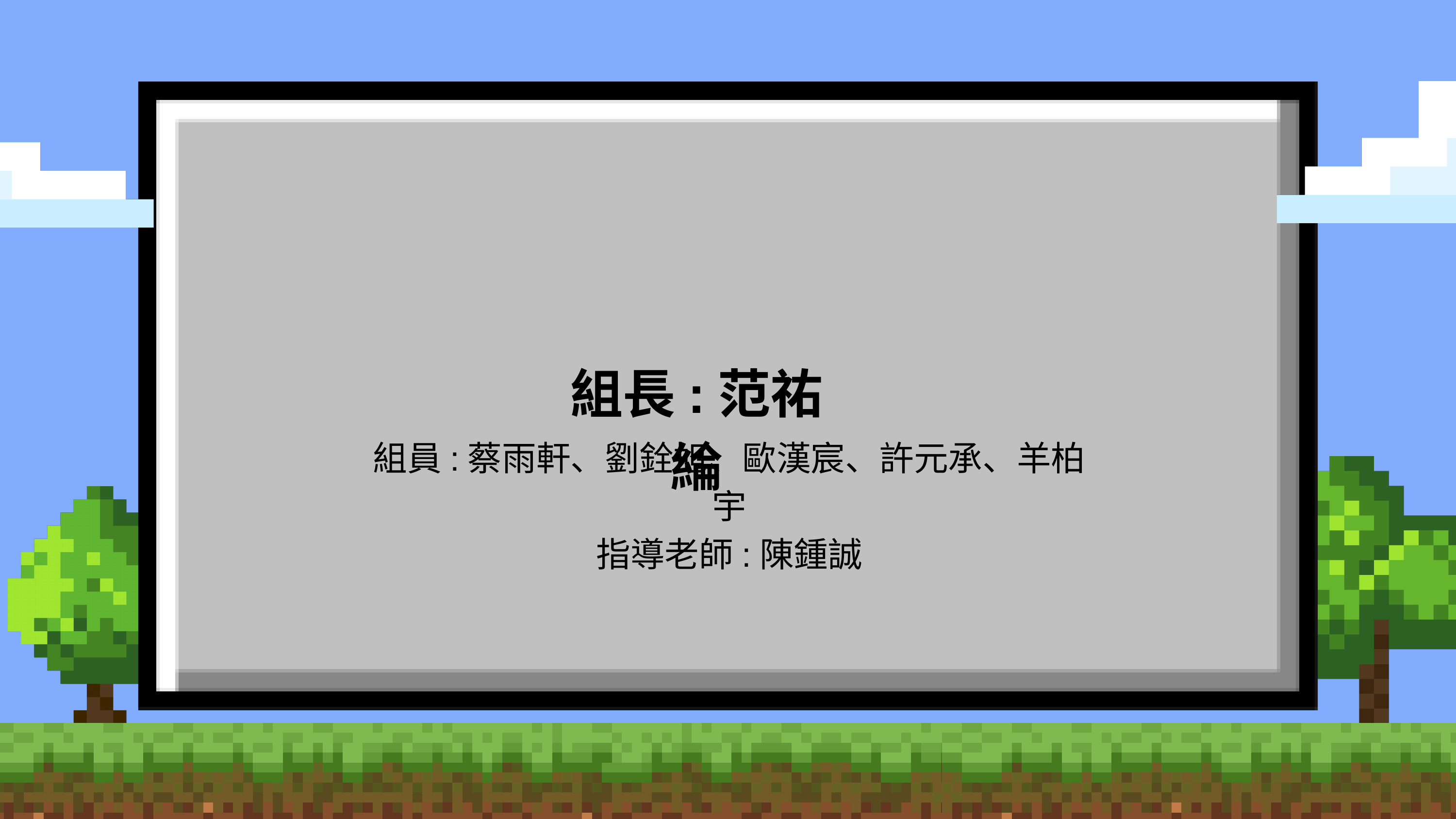

UNITY的實務與應用:戰棋桌遊
組長:范祐綸
組員:蔡雨軒、劉銓旭、歐漢宸、許元承、羊柏宇
指導老師:陳鍾誠